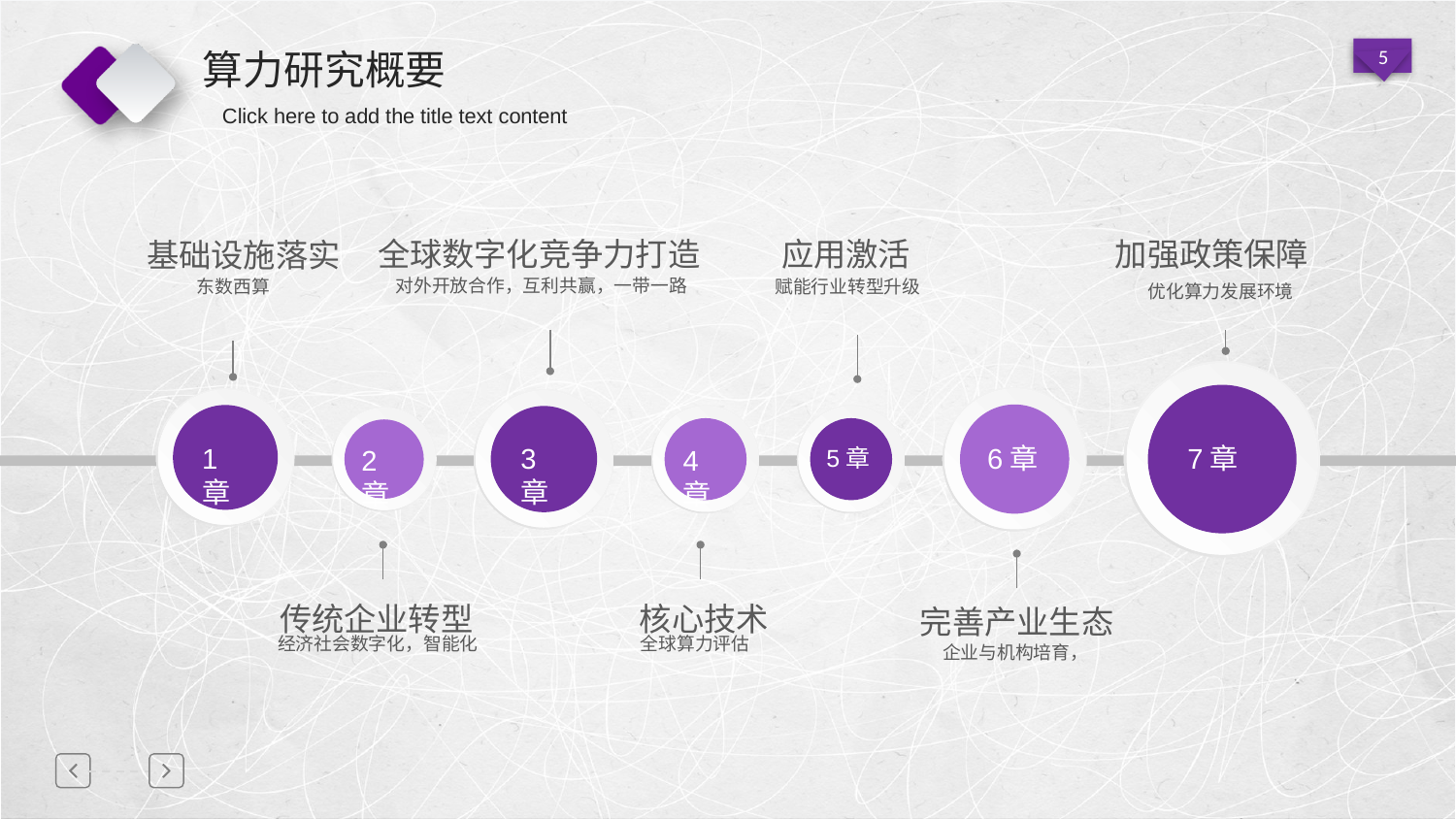

# 算力研究概要

东数西算
应用激活
全球数字化竞争力打造
对外开放合作，互利共赢，一带一路
加强政策保障
优化算力发展环境
基础设施落实
赋能行业转型升级

7章

6章

1章

3章

4章

5章

2章

传统企业转型
经济社会数字化，智能化
核心技术
全球算力评估
完善产业生态
企业与机构培育，